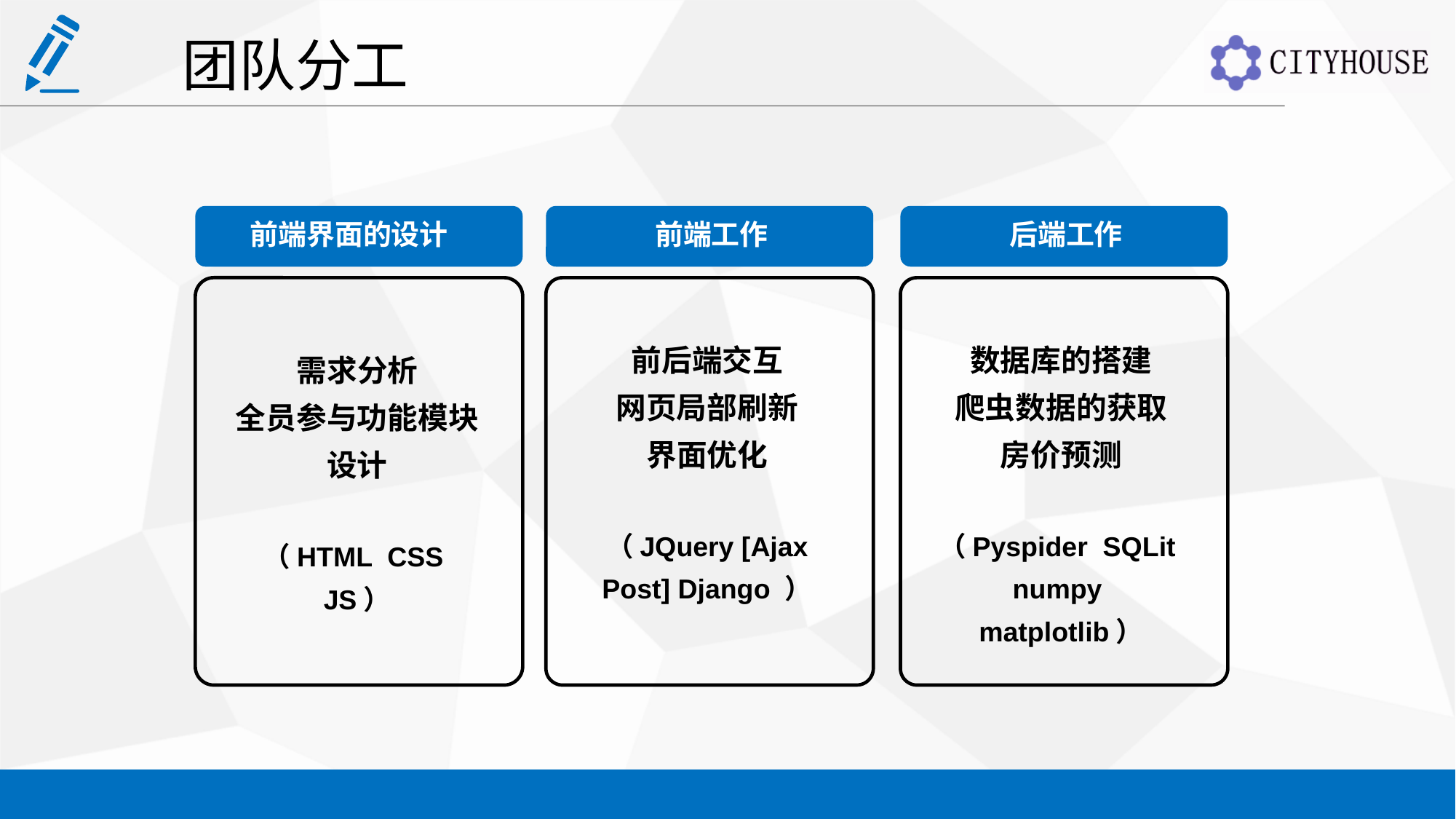

团队分工

前端界面的设计
前端工作
后端工作

前后端交互
网页局部刷新
界面优化

（JQuery [Ajax Post] Django ）
数据库的搭建
爬虫数据的获取
房价预测

（Pyspider  SQLit
numpy  matplotlib）
需求分析
全员参与功能模块设计

（HTML  CSS  JS）